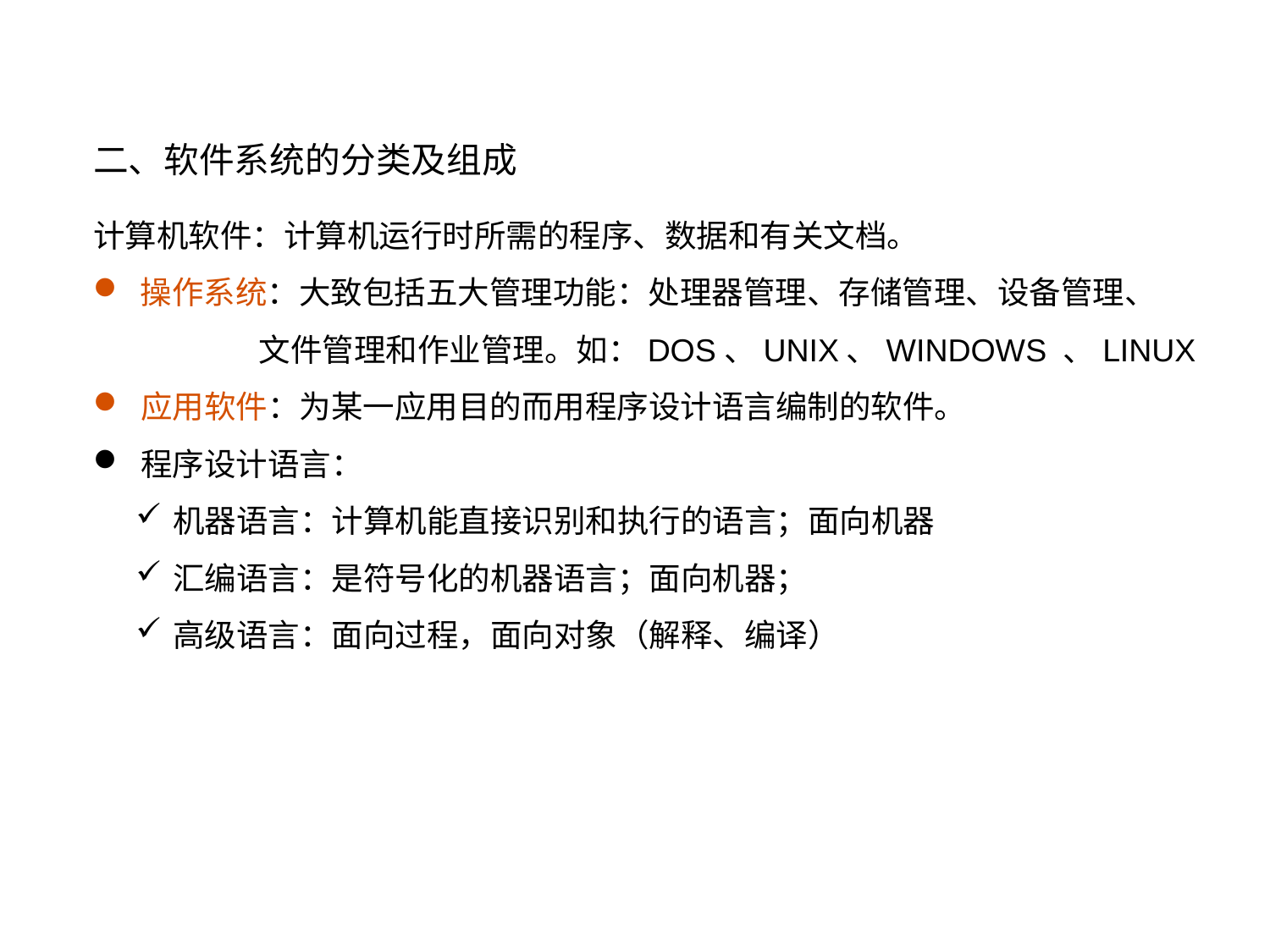

二、软件系统的分类及组成
计算机软件：计算机运行时所需的程序、数据和有关文档。
操作系统：大致包括五大管理功能：处理器管理、存储管理、设备管理、
                      文件管理和作业管理。如：DOS、UNIX、WINDOWS 、LINUX
应用软件：为某一应用目的而用程序设计语言编制的软件。
程序设计语言：
机器语言：计算机能直接识别和执行的语言；面向机器
汇编语言：是符号化的机器语言；面向机器；
高级语言：面向过程，面向对象（解释、编译）